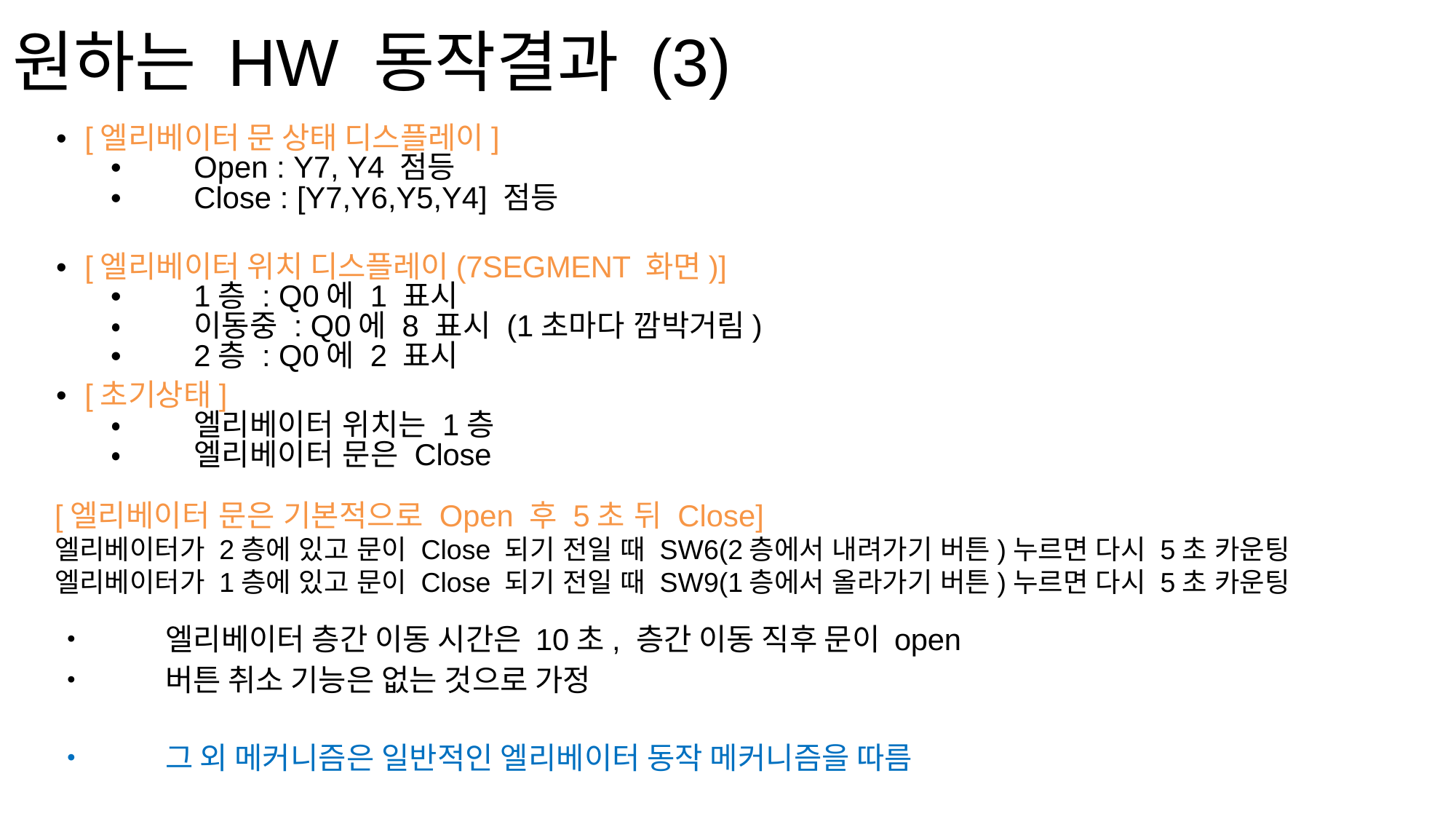

# 원하는 HW 동작결과 (3)
•	[엘리베이터 문 상태 디스플레이]
•	Open : Y7, Y4 점등
•	Close : [Y7,Y6,Y5,Y4] 점등

•	[엘리베이터 위치 디스플레이(7SEGMENT 화면)]
•	1층 : Q0에 1 표시
•	이동중 : Q0에 8 표시 (1초마다 깜박거림)
•	2층 : Q0에 2 표시
•	[초기상태]
•	엘리베이터 위치는 1층
•	엘리베이터 문은 Close
[엘리베이터 문은 기본적으로 Open 후 5초 뒤 Close]
엘리베이터가 2층에 있고 문이 Close 되기 전일 때 SW6(2층에서 내려가기 버튼)누르면 다시 5초 카운팅
엘리베이터가 1층에 있고 문이 Close 되기 전일 때 SW9(1층에서 올라가기 버튼)누르면 다시 5초 카운팅
•	엘리베이터 층간 이동 시간은 10초, 층간 이동 직후 문이 open
•	버튼 취소 기능은 없는 것으로 가정

•	그 외 메커니즘은 일반적인 엘리베이터 동작 메커니즘을 따름